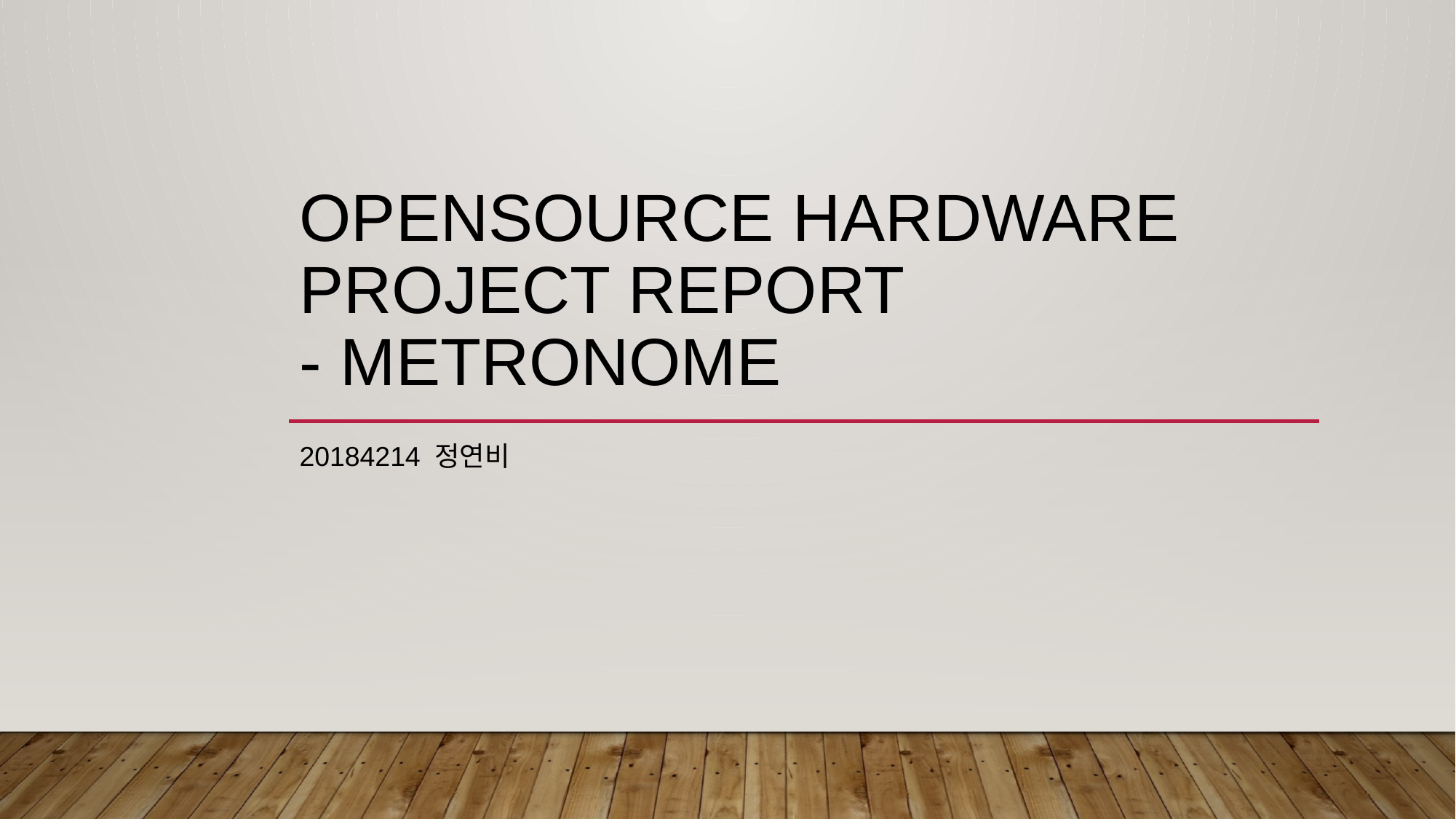

# OPENsource hardware project report - Metronome
20184214 정연비